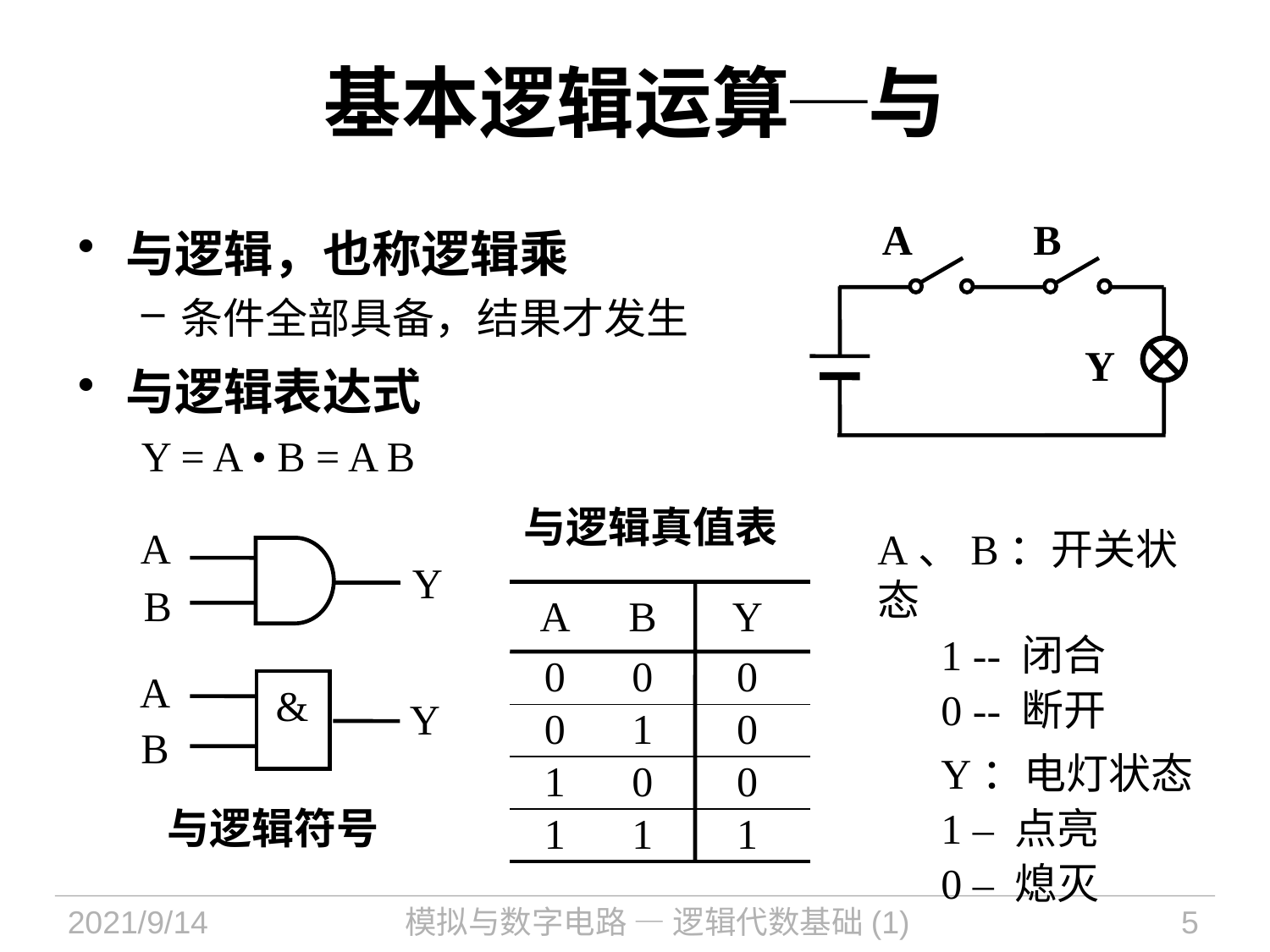

# 基本逻辑运算─与
A
B

Y

与逻辑，也称逻辑乘
条件全部具备，结果才发生
与逻辑表达式
Y = A • B = A B
与逻辑真值表
电路状态表
A、B：开关状态
1 -- 闭合
0 -- 断开
Y：电灯状态
1 – 点亮
0 – 熄灭
A

Y

B

|  |  |  |
| --- | --- | --- |
| 0 | 0 | 0 |
| 0 | 1 | 0 |
| 1 | 0 | 0 |
| 1 | 1 | 1 |
| A | B | Y |
| --- | --- | --- |
|  |  |  |
|  |  |  |
|  |  |  |
|  |  |  |

A

&

Y

B

与逻辑符号
2021/9/14
模拟与数字电路 — 逻辑代数基础(1)
5